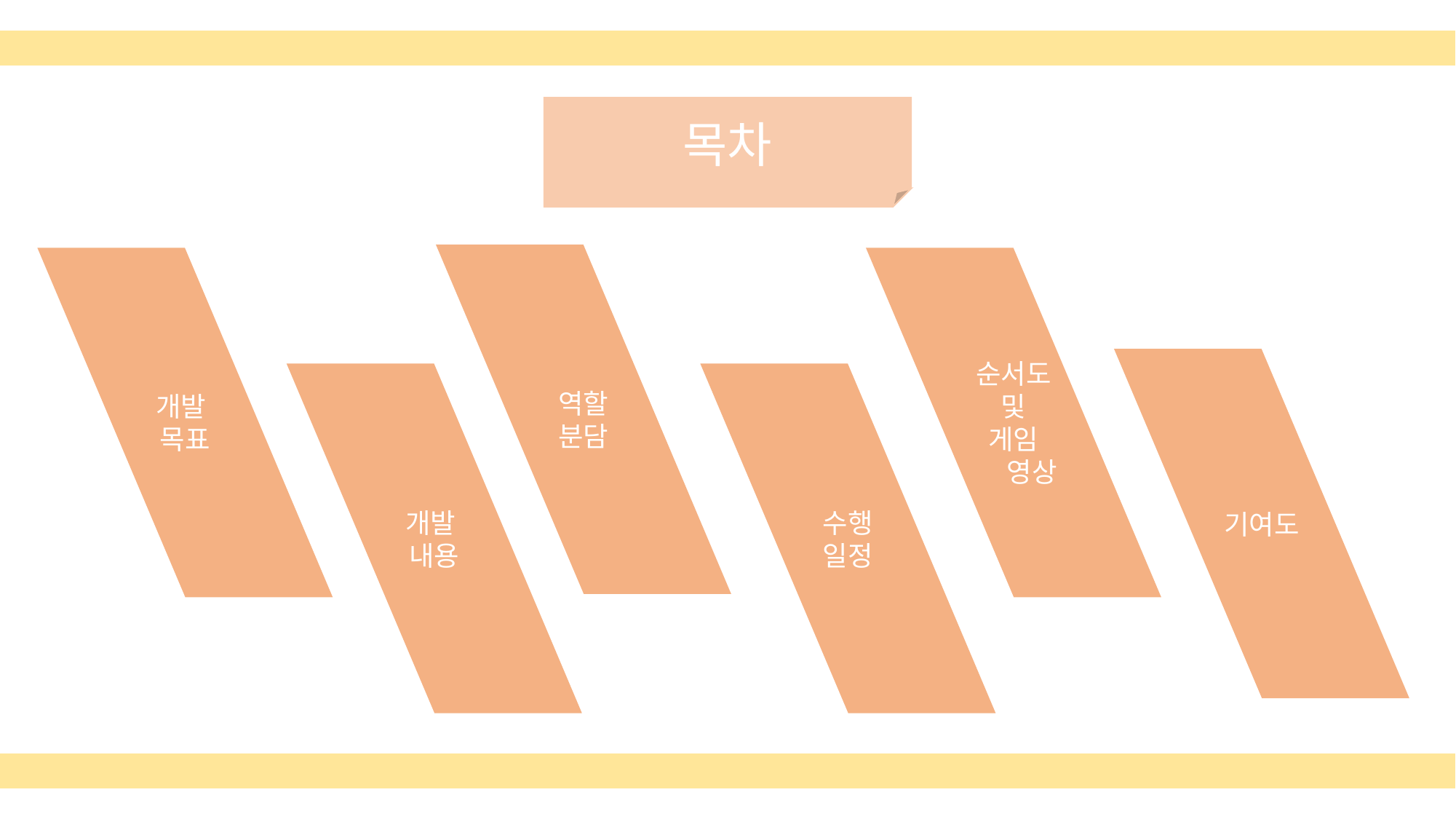

목차
역할
분담
개발
목표
순서도
및
게임
    영상
기여도
수행
일정
개발
내용